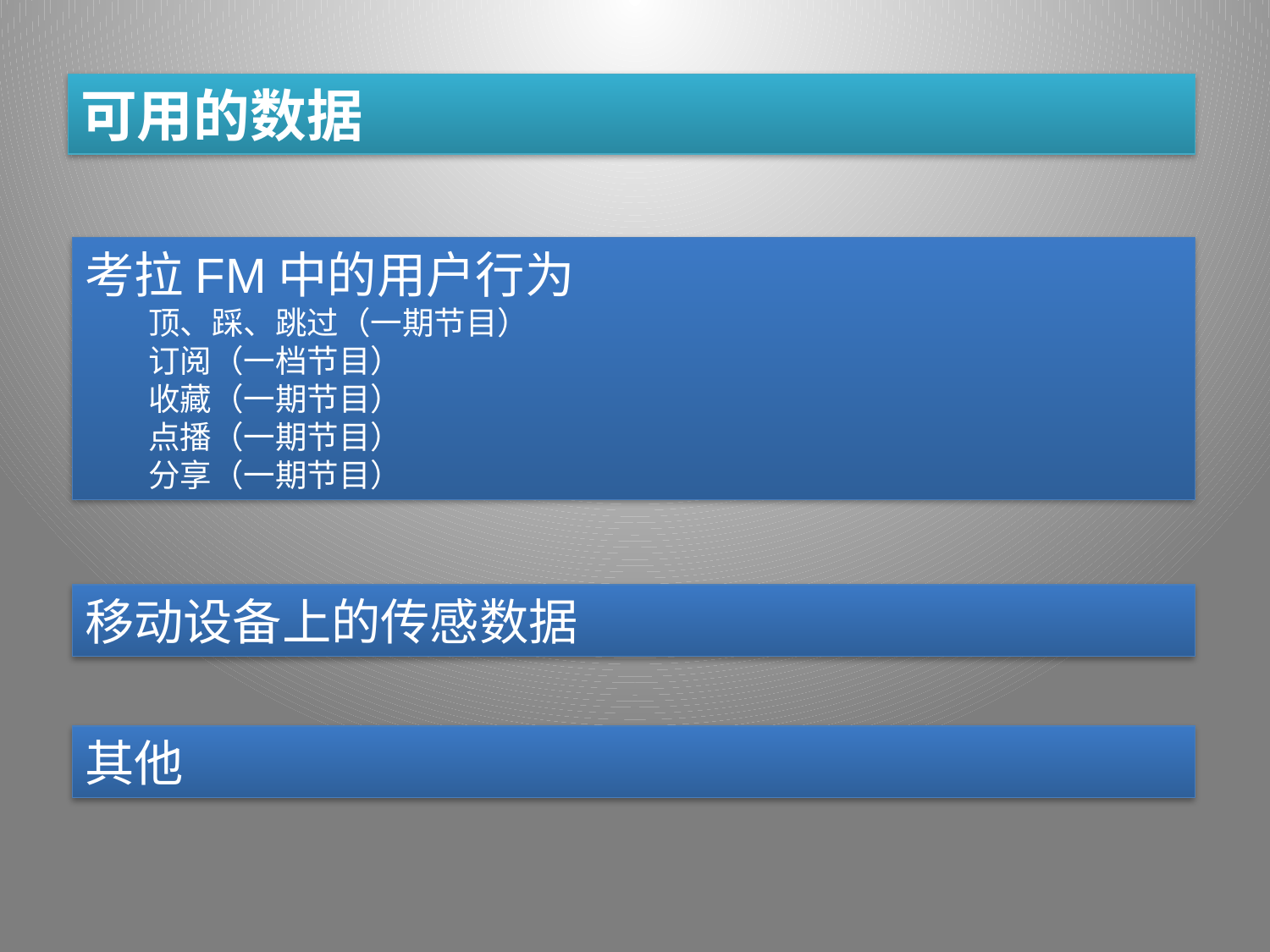

可用的数据
考拉FM中的用户行为
顶、踩、跳过（一期节目）
订阅（一档节目）
收藏（一期节目）
点播（一期节目）
分享（一期节目）
移动设备上的传感数据
其他